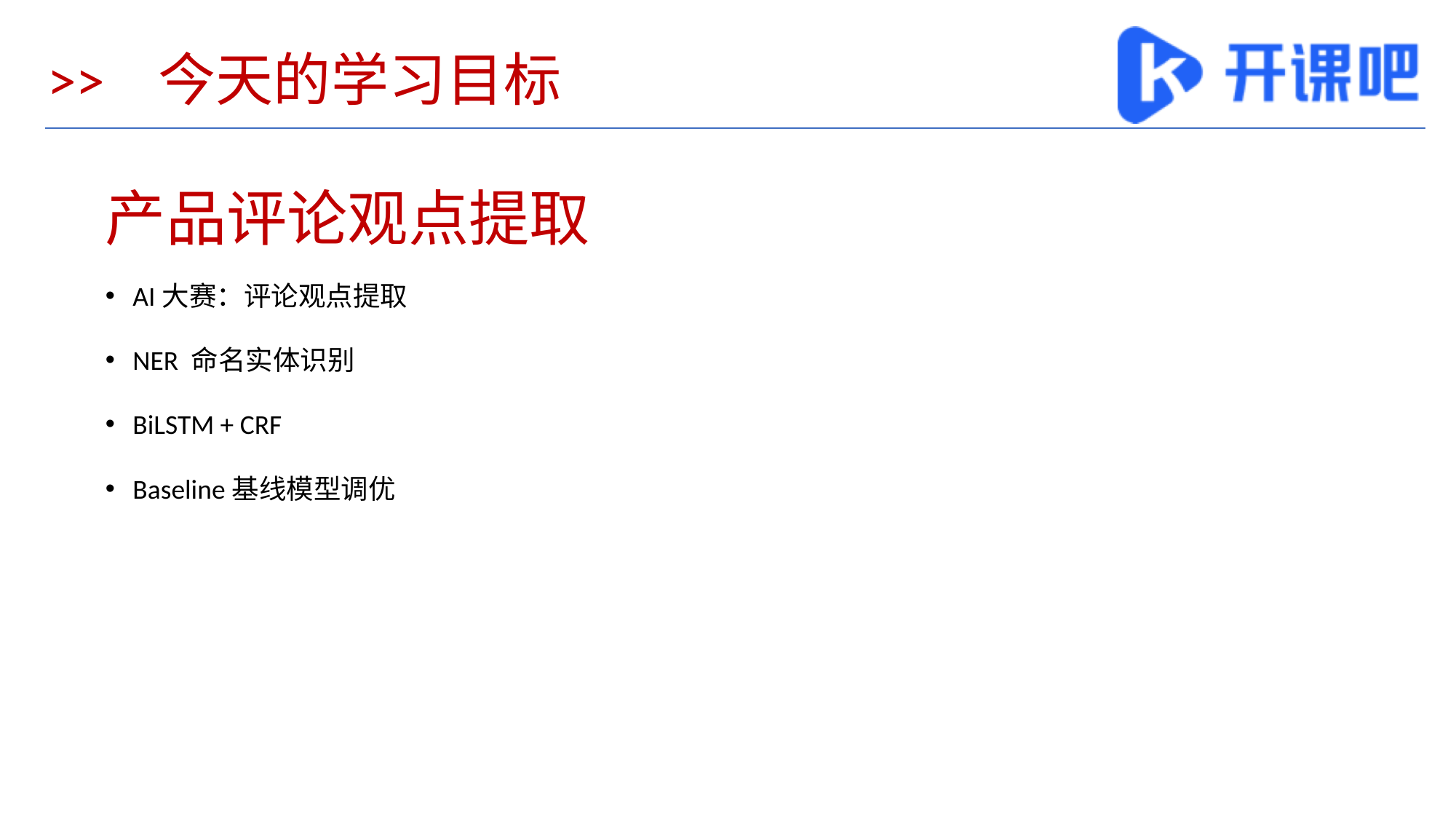

# >>   今天的学习目标
产品评论观点提取
AI大赛：评论观点提取
NER 命名实体识别
BiLSTM + CRF
Baseline基线模型调优